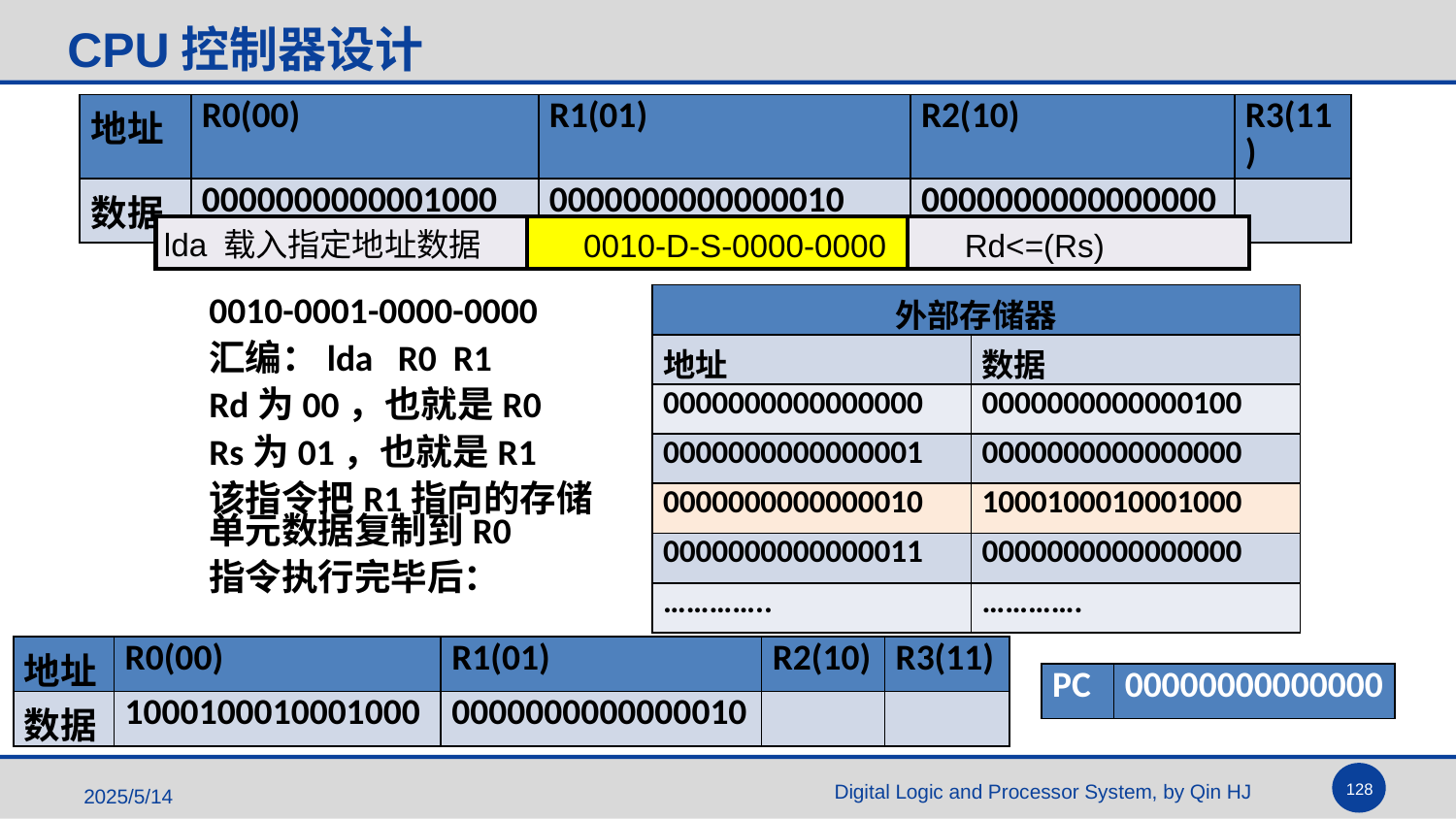

CPU控制器设计
| 地址 | R0(00) | R1(01) | R2(10) | R3(11) |
| --- | --- | --- | --- | --- |
| 数据 | 0000000000001000 | 0000000000000010 | 0000000000000000 |  |
| lda 载入指定地址数据 | 0010-D-S-0000-0000 | Rd<=(Rs) |
| --- | --- | --- |
| 外部存储器 |  |
| --- | --- |
| 地址 | 数据 |
| 0000000000000000 | 0000000000000100 |
| 0000000000000001 | 0000000000000000 |
| 0000000000000010 | 1000100010001000 |
| 0000000000000011 | 0000000000000000 |
| ………….. | …………. |
0010-0001-0000-0000
汇编：lda   R0  R1
Rd为00，也就是R0
Rs为01，也就是R1
该指令把R1指向的存储单元数据复制到R0
指令执行完毕后：
| 地址 | R0(00) | R1(01) | R2(10) | R3(11) |
| --- | --- | --- | --- | --- |
| 数据 | 1000100010001000 | 0000000000000010 |  |  |
| PC | 00000000000000 |
| --- | --- |
128
2025/5/14